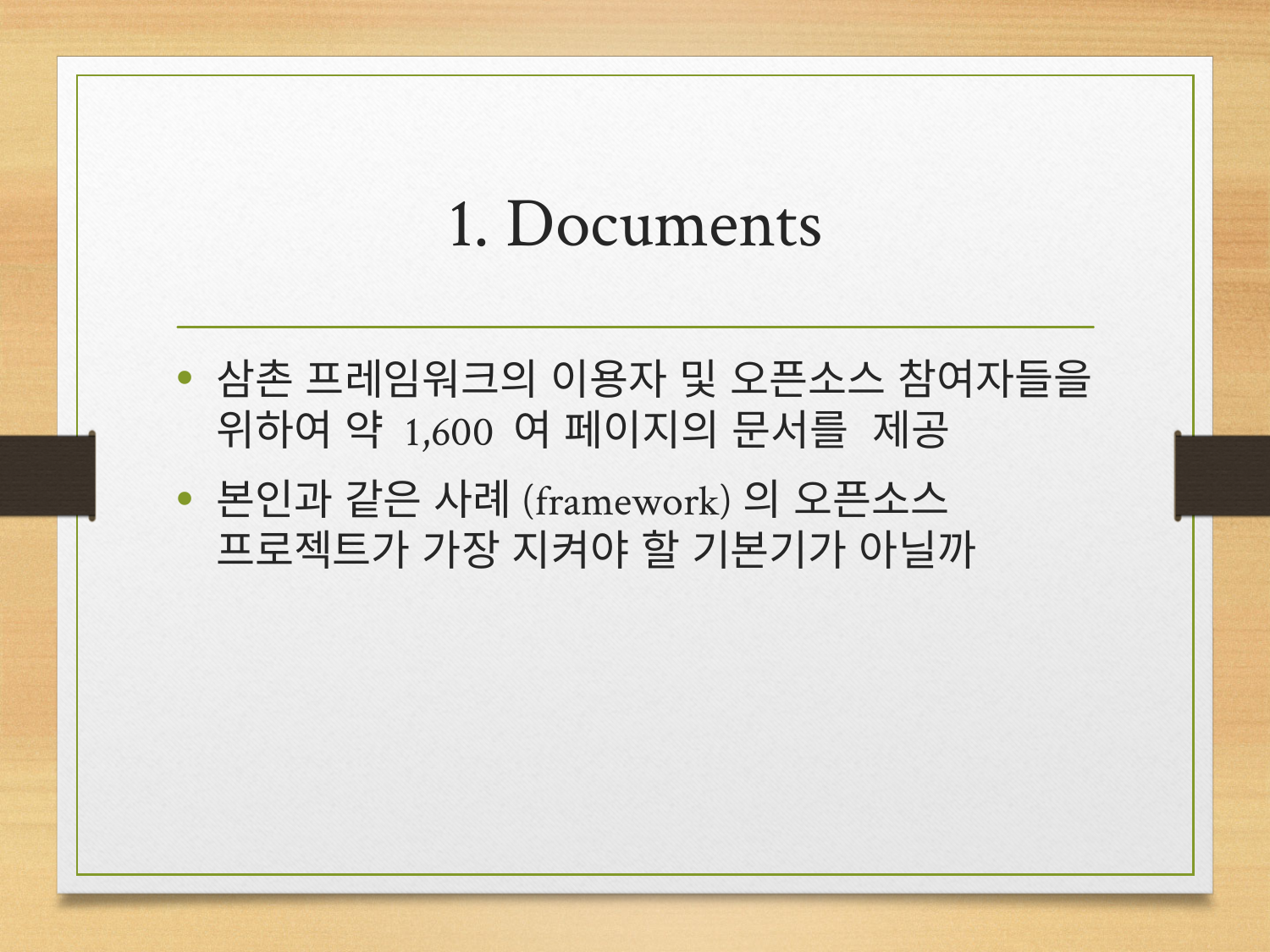

# 1. Documents
삼촌 프레임워크의 이용자 및 오픈소스 참여자들을 위하여 약 1,600 여 페이지의 문서를  제공
본인과 같은 사례(framework)의 오픈소스 프로젝트가 가장 지켜야 할 기본기가 아닐까